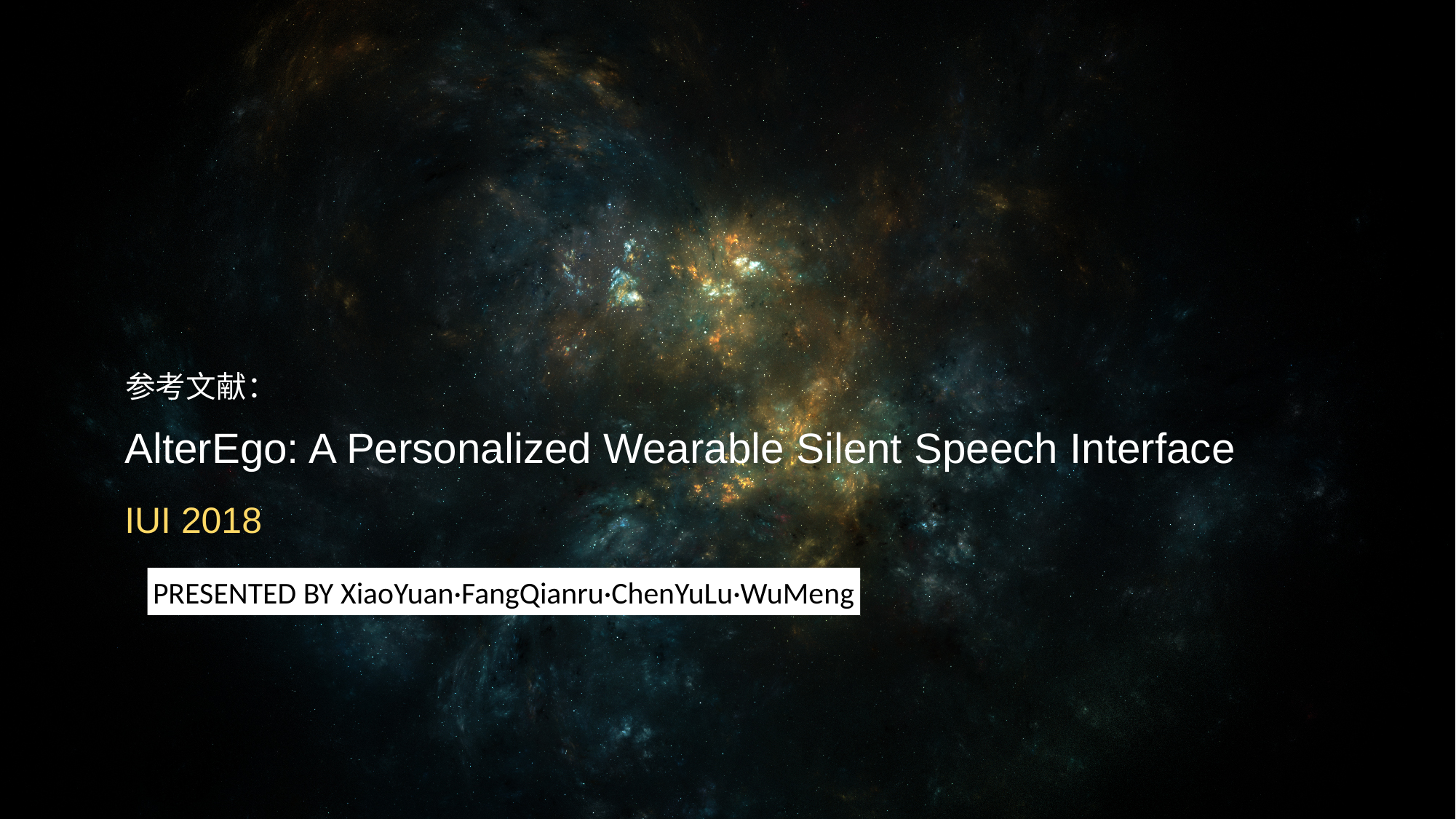

参考文献：
AlterEgo: A Personalized Wearable Silent Speech Interface
IUI 2018
PRESENTED BY XiaoYuan·FangQianru·ChenYuLu·WuMeng